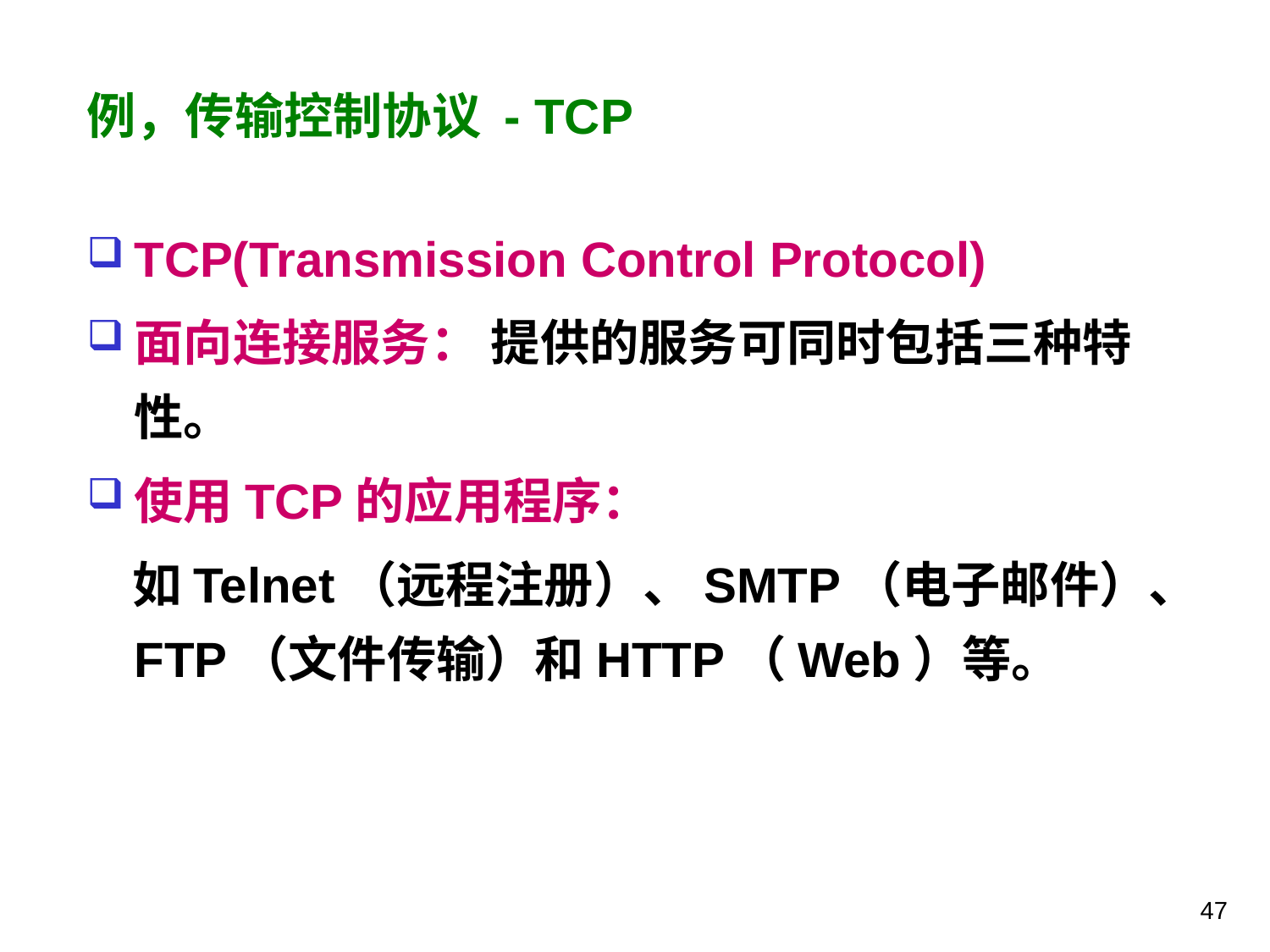

# 例，传输控制协议 - TCP
TCP(Transmission Control Protocol)
面向连接服务： 提供的服务可同时包括三种特性。
使用TCP的应用程序：
   如Telnet（远程注册）、SMTP（电子邮件）、FTP（文件传输）和HTTP（Web）等。
47